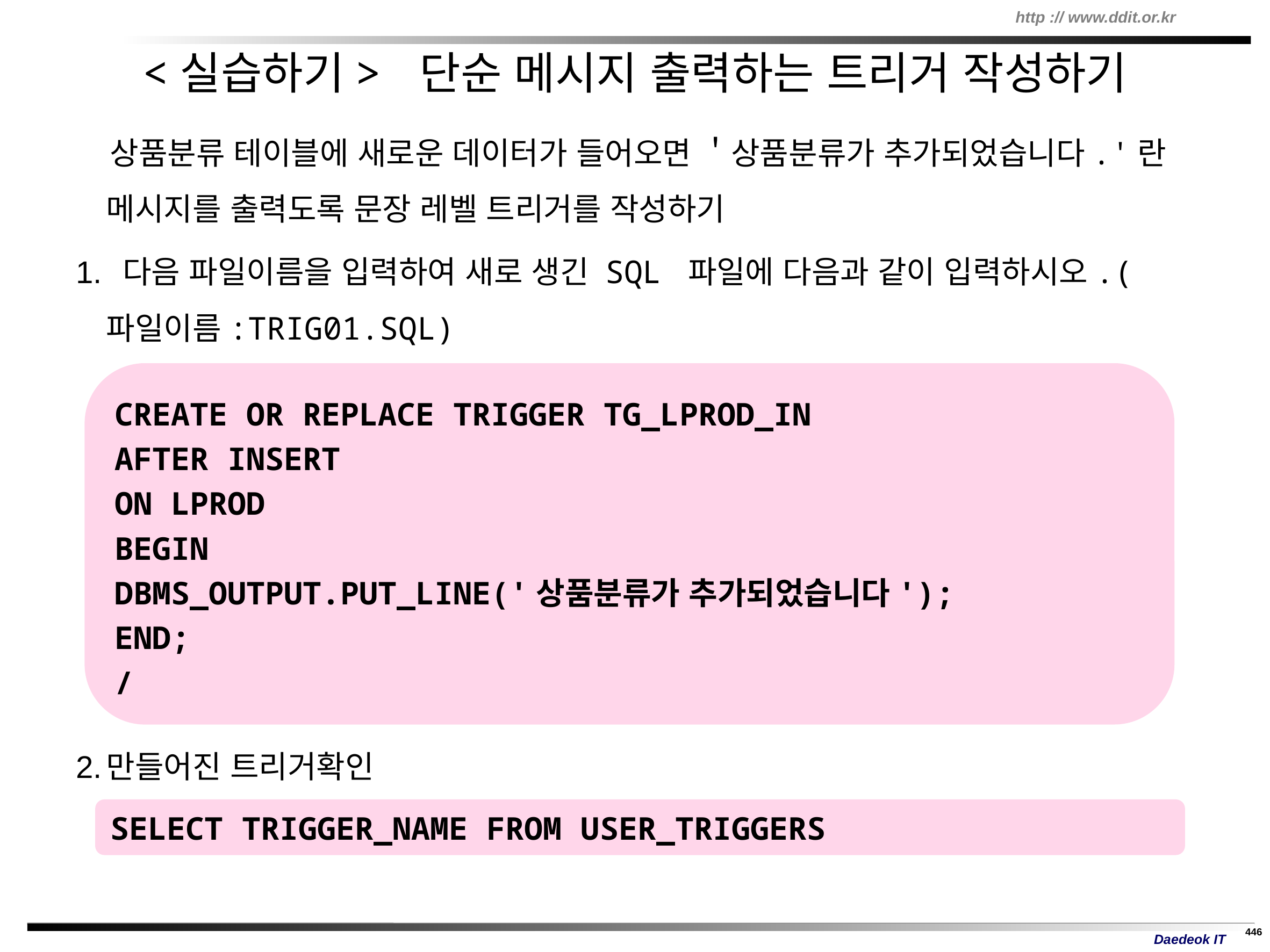

# <실습하기> 단순 메시지 출력하는 트리거 작성하기
   상품분류 테이블에 새로운 데이터가 들어오면 ＇상품분류가 추가되었습니다.'란 메시지를 출력도록 문장 레벨 트리거를 작성하기
 다음 파일이름을 입력하여 새로 생긴 SQL 파일에 다음과 같이 입력하시오.(파일이름:TRIG01.SQL)

만들어진 트리거확인

CREATE OR REPLACE TRIGGER TG_LPROD_IN
AFTER INSERT
ON LPROD
BEGIN
DBMS_OUTPUT.PUT_LINE('상품분류가 추가되었습니다');
END;
/
SELECT TRIGGER_NAME FROM USER_TRIGGERS